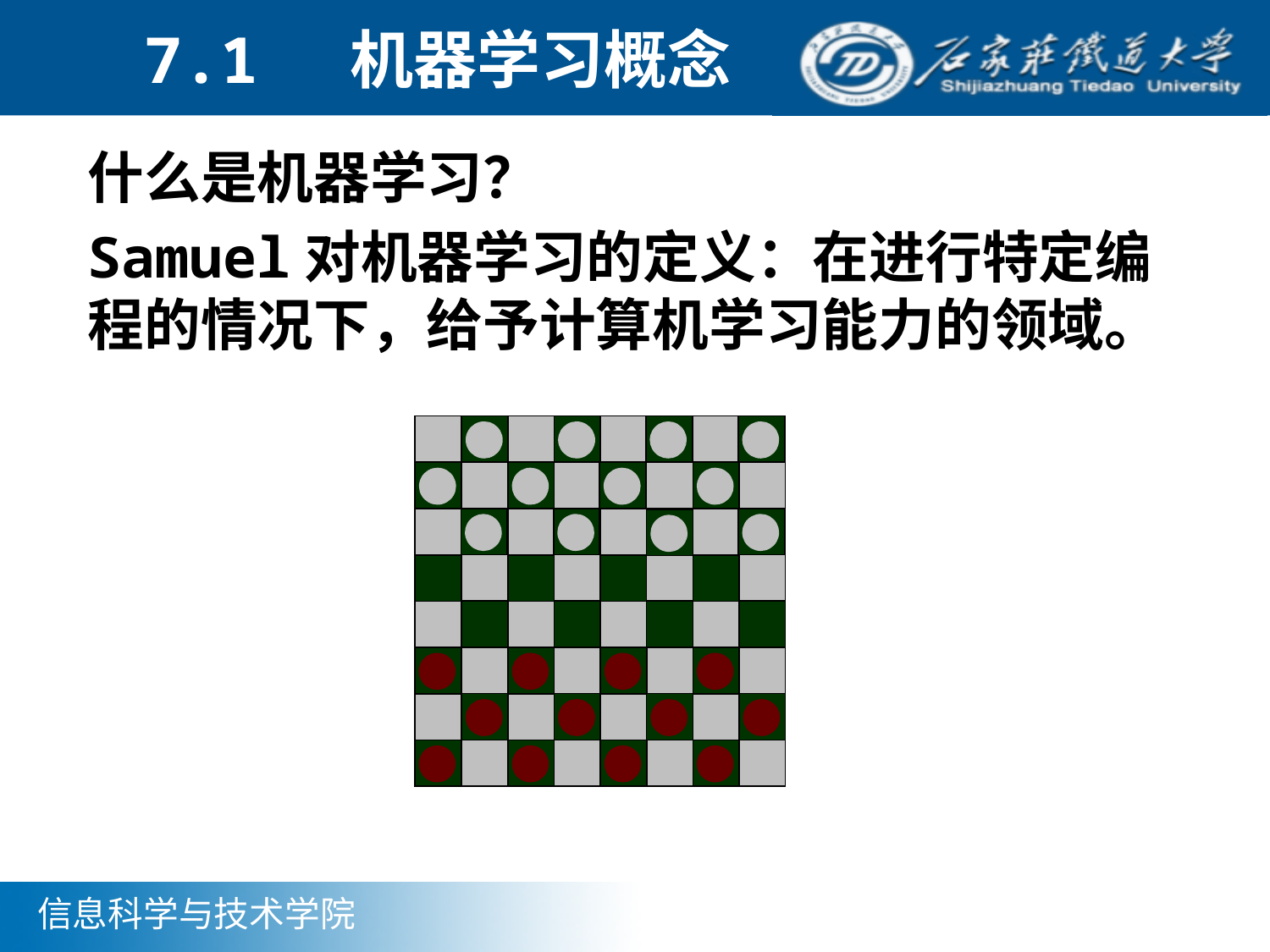

# 7.1  机器学习概念
什么是机器学习？
Samuel对机器学习的定义：在进行特定编程的情况下，给予计算机学习能力的领域。